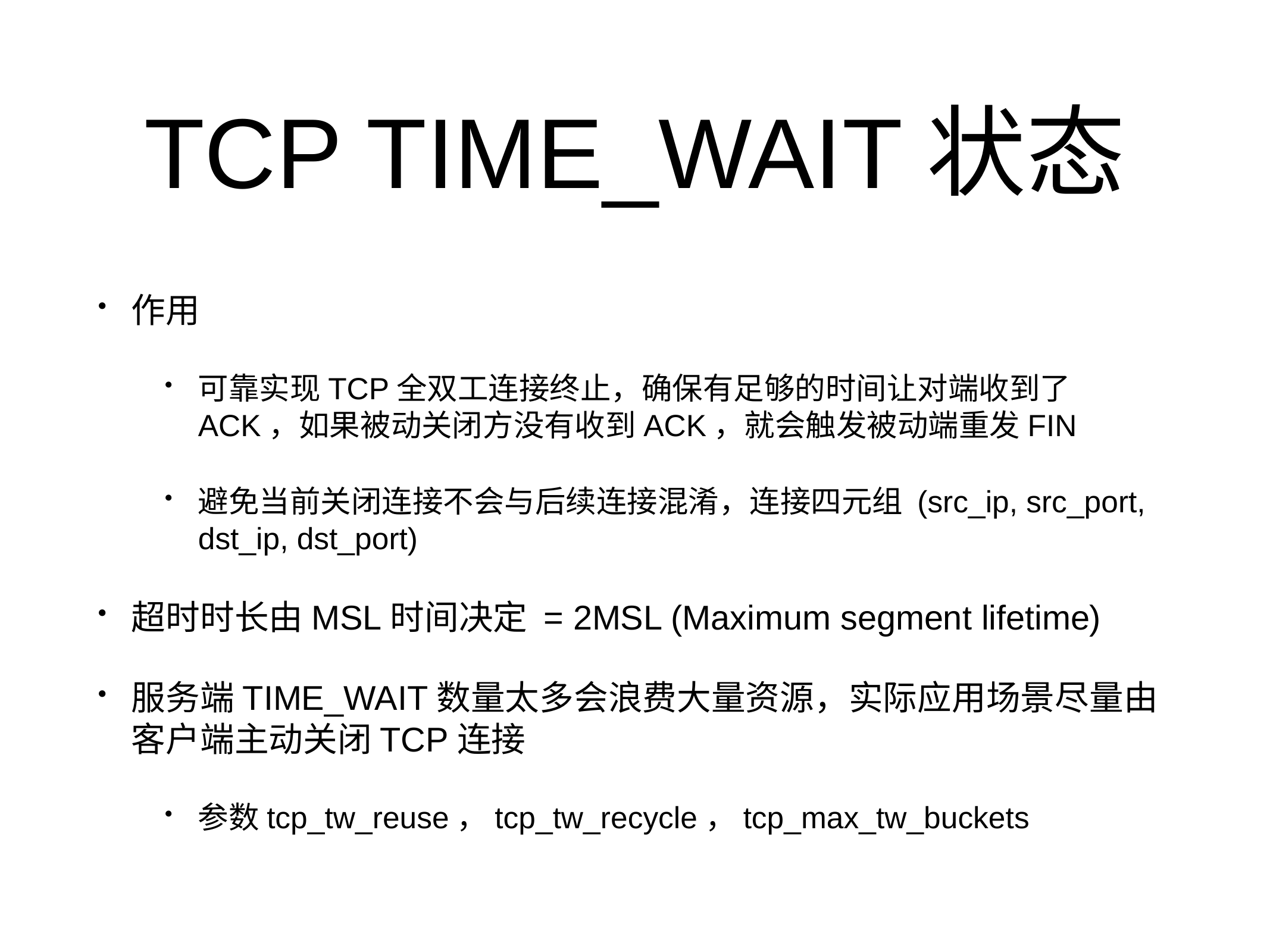

# TCP TIME_WAIT状态
作用
可靠实现TCP全双工连接终止，确保有足够的时间让对端收到了ACK，如果被动关闭方没有收到ACK，就会触发被动端重发FIN
避免当前关闭连接不会与后续连接混淆，连接四元组 (src_ip, src_port, dst_ip, dst_port)
超时时长由MSL时间决定 = 2MSL (Maximum segment lifetime)
服务端TIME_WAIT数量太多会浪费大量资源，实际应用场景尽量由客户端主动关闭TCP连接
参数tcp_tw_reuse，tcp_tw_recycle，tcp_max_tw_buckets